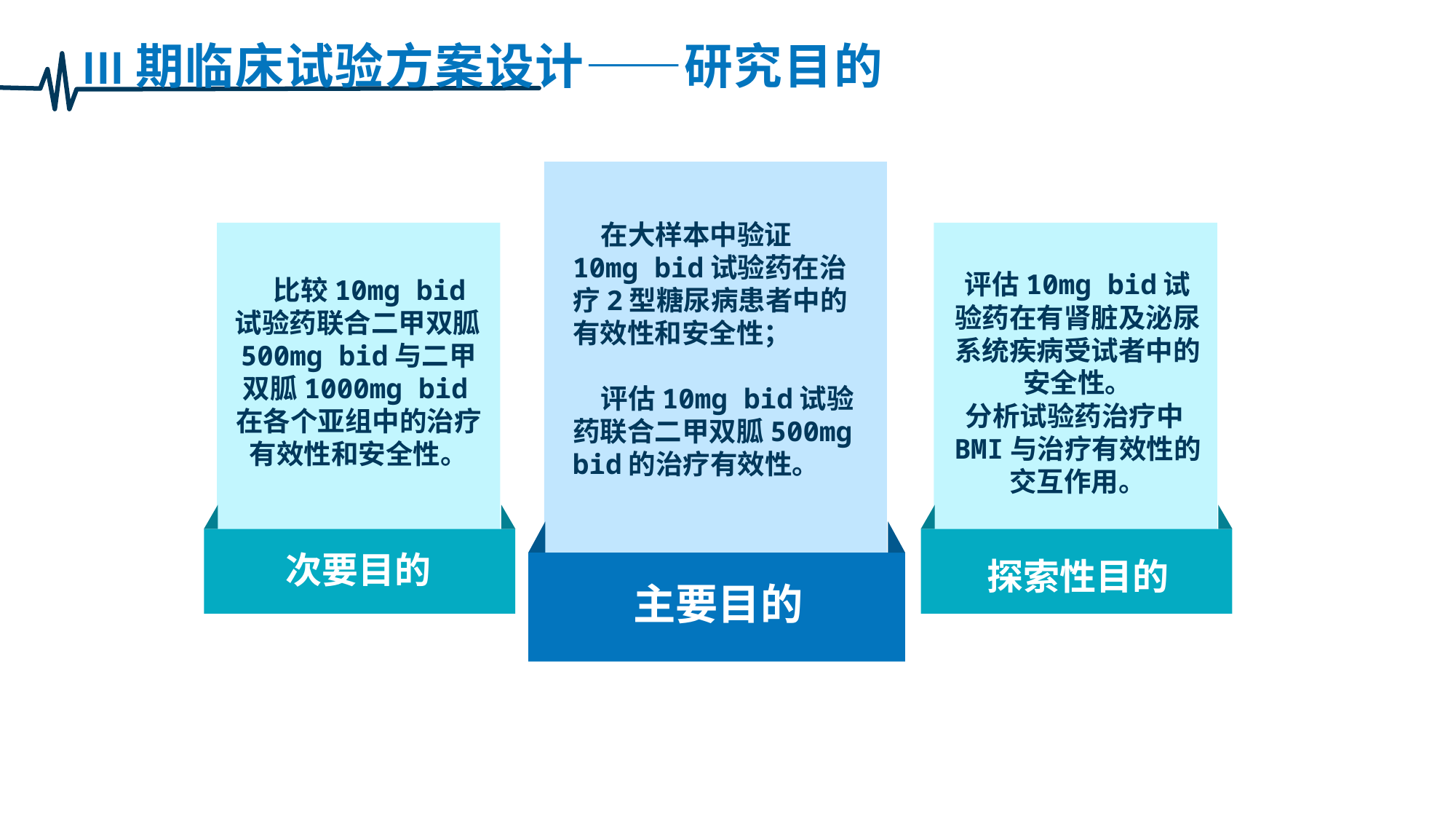

III期临床试验方案设计——研究目的

在大样本中验证10mg bid试验药在治疗2型糖尿病患者中的有效性和安全性；

评估10mg bid试验药联合二甲双胍500mg bid的治疗有效性。

评估10mg bid试验药在有肾脏及泌尿系统疾病受试者中的安全性。
分析试验药治疗中BMI与治疗有效性的交互作用。
比较10mg bid试验药联合二甲双胍500mg bid与二甲双胍1000mg bid在各个亚组中的治疗有效性和安全性。

次要目的
探索性目的
主要目的